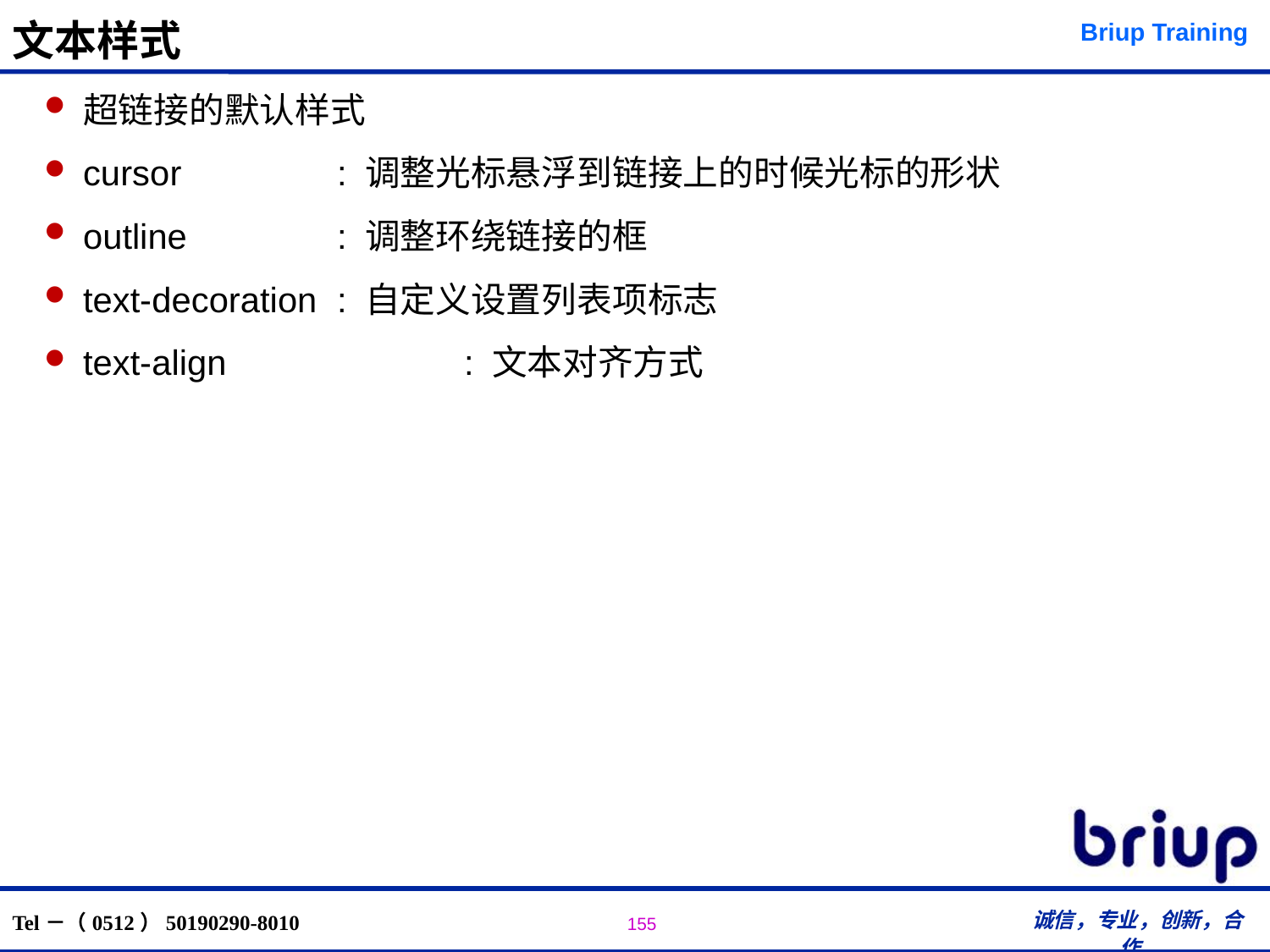

# 文本样式
超链接的默认样式
cursor		: 调整光标悬浮到链接上的时候光标的形状
outline		: 调整环绕链接的框
text-decoration	: 自定义设置列表项标志
text-align 		: 文本对齐方式